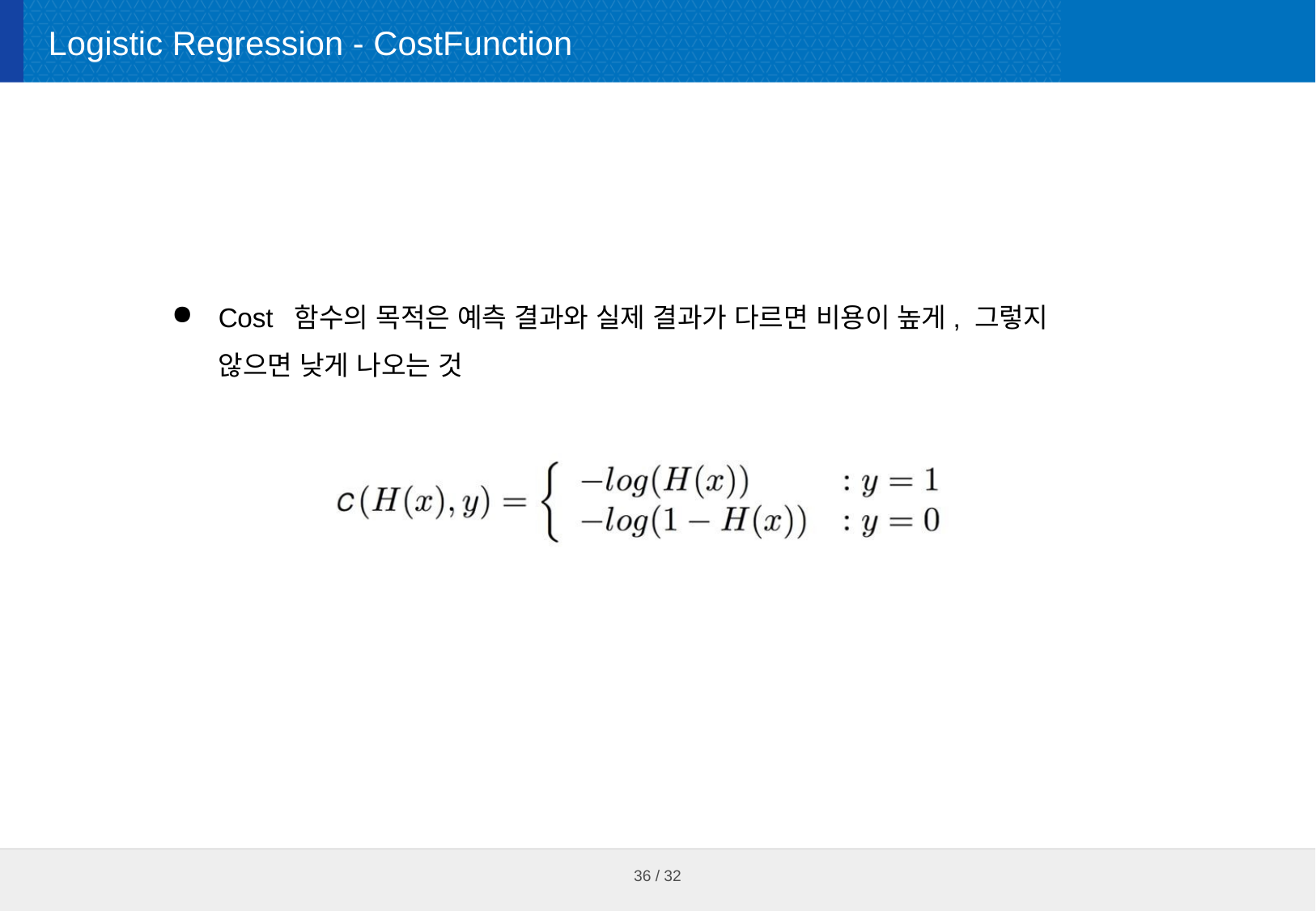

# Logistic Regression - CostFunction
Cost 함수의 목적은 예측 결과와 실제 결과가 다르면 비용이 높게, 그렇지  않으면 낮게 나오는 것